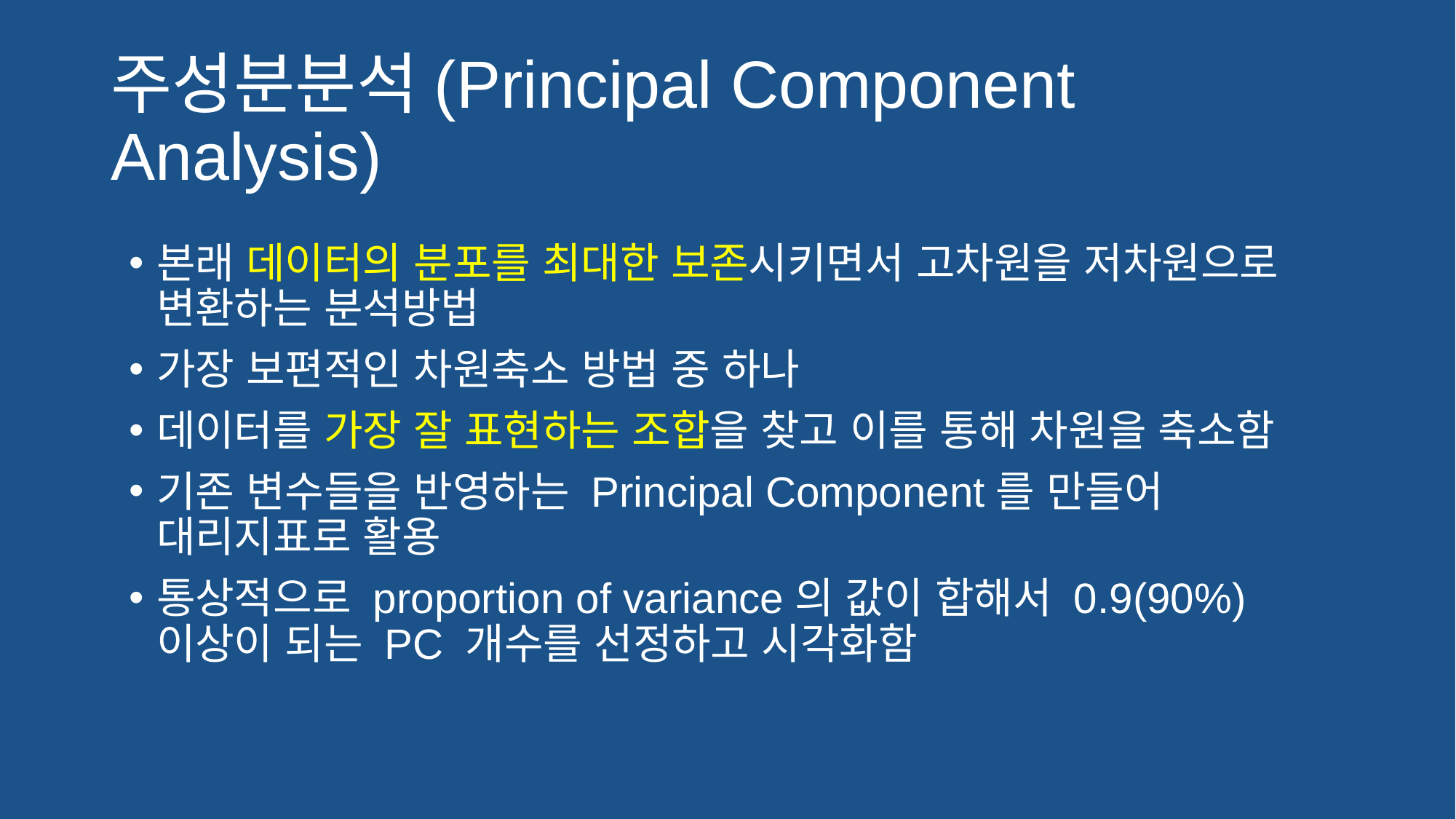

# 주성분분석(Principal Component Analysis)

본래 데이터의 분포를 최대한 보존시키면서 고차원을 저차원으로 변환하는 분석방법
가장 보편적인 차원축소 방법 중 하나
데이터를 가장 잘 표현하는 조합을 찾고 이를 통해 차원을 축소함
기존 변수들을 반영하는 Principal Component를 만들어 대리지표로 활용
통상적으로 proportion of variance의 값이 합해서 0.9(90%) 이상이 되는 PC 개수를 선정하고 시각화함